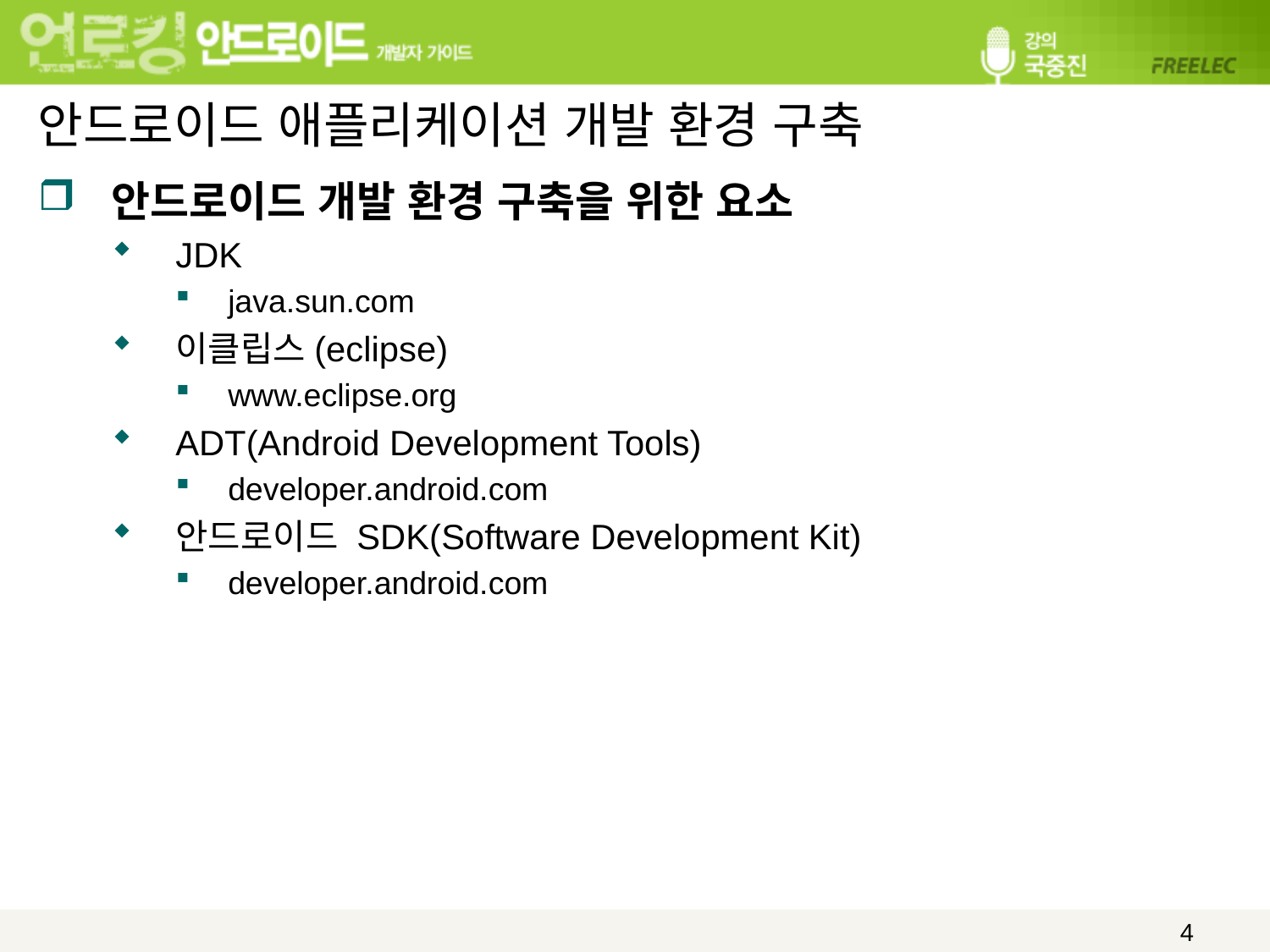

# 안드로이드 애플리케이션 개발 환경 구축
안드로이드 개발 환경 구축을 위한 요소
JDK
java.sun.com
이클립스(eclipse)
www.eclipse.org
ADT(Android Development Tools)
developer.android.com
안드로이드 SDK(Software Development Kit)
developer.android.com

4